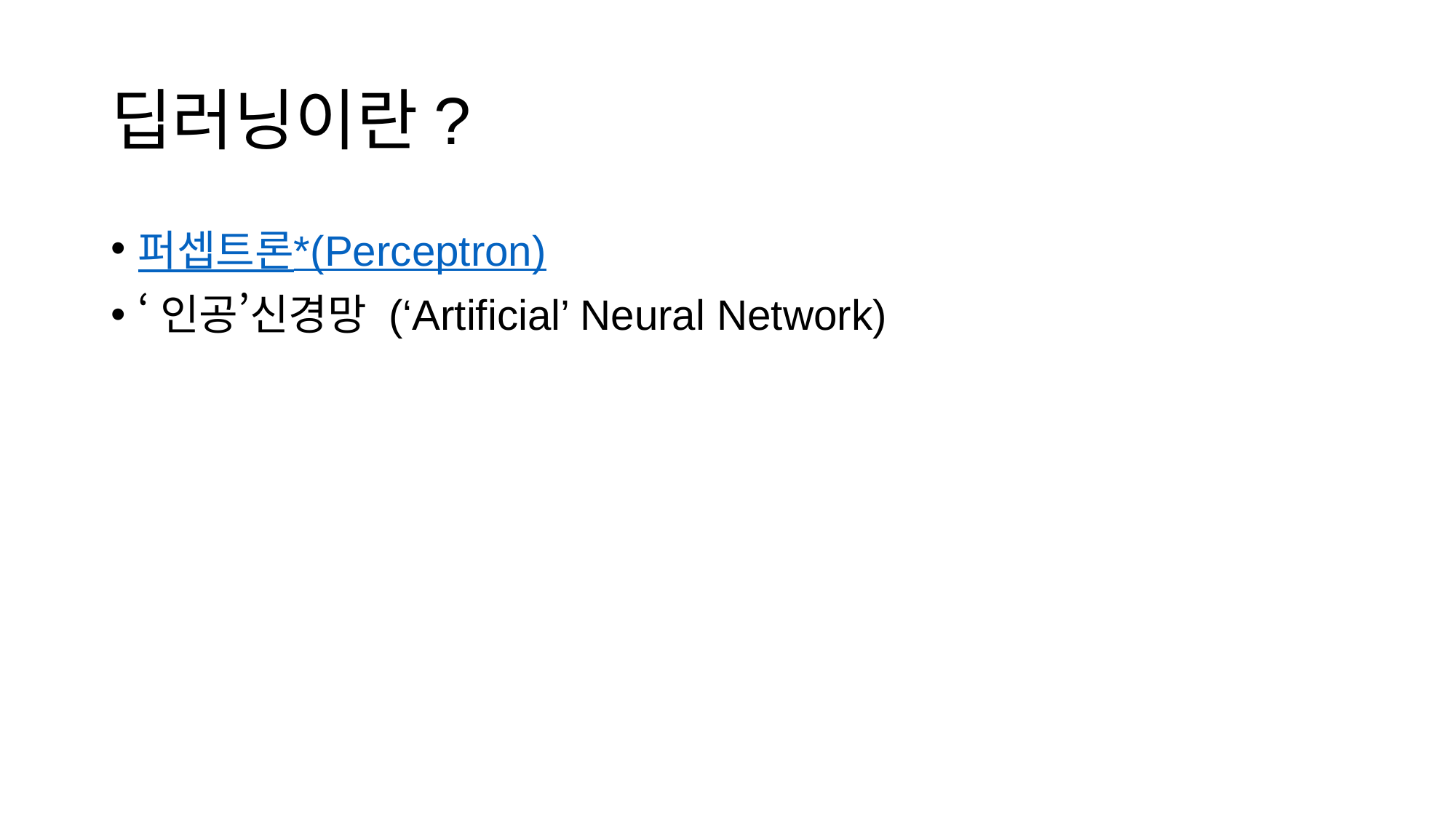

# 딥러닝이란?
퍼셉트론*(Perceptron)
‘인공’신경망 (‘Artificial’ Neural Network)